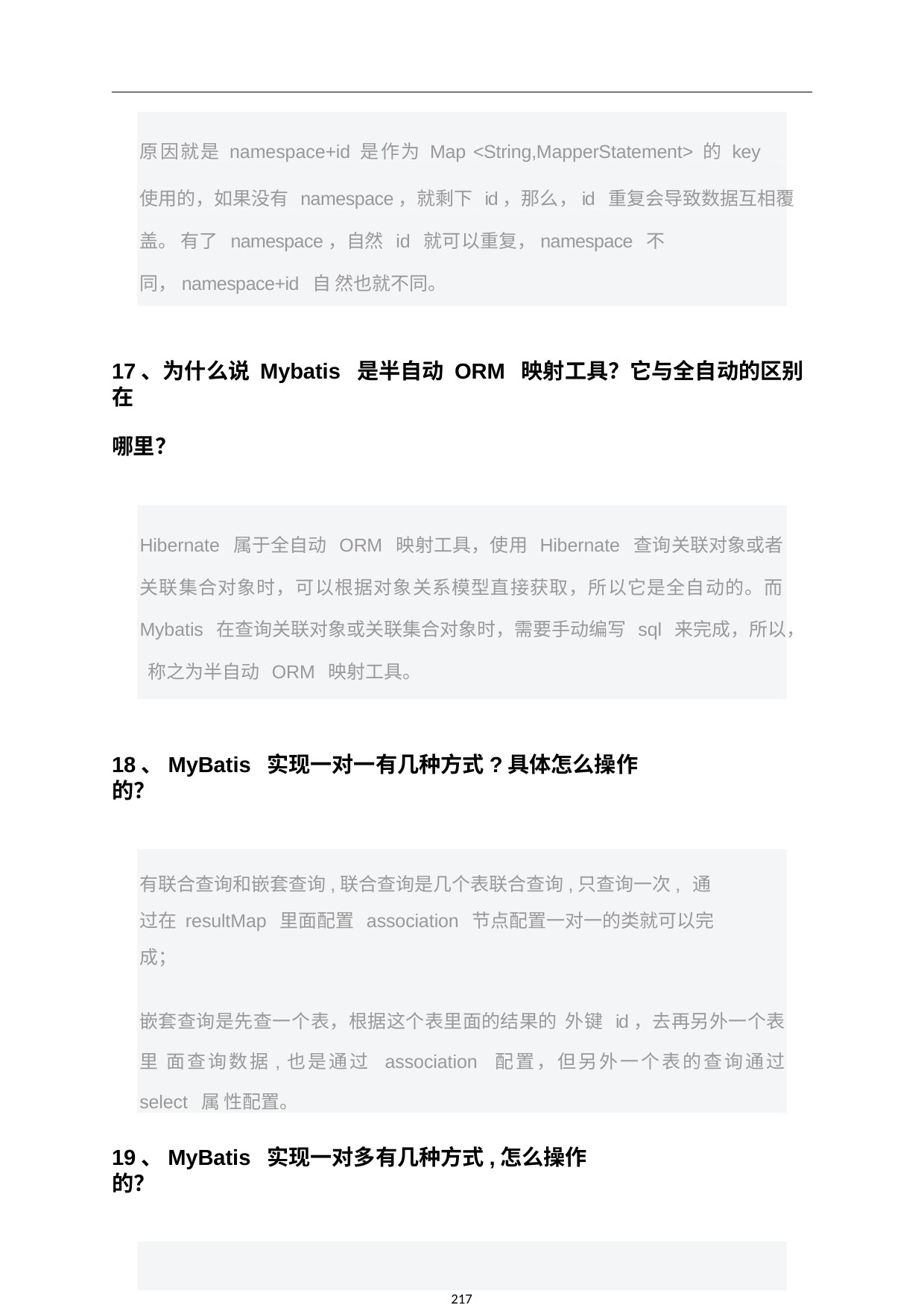

原因就是 namespace+id 是作为 Map <String,MapperStatement> 的 key
使用的，如果没有 namespace，就剩下 id，那么，id 重复会导致数据互相覆盖。 有了 namespace，自然 id 就可以重复，namespace 不同，namespace+id 自 然也就不同。

17、为什么说 Mybatis 是半自动 ORM 映射工具？它与全自动的区别在

哪里？

Hibernate 属于全自动 ORM 映射工具，使用 Hibernate 查询关联对象或者
关联集合对象时，可以根据对象关系模型直接获取，所以它是全自动的。而 Mybatis 在查询关联对象或关联集合对象时，需要手动编写 sql 来完成，所以，  称之为半自动 ORM 映射工具。

18、MyBatis 实现一对一有几种方式?具体怎么操作的？
有联合查询和嵌套查询,联合查询是几个表联合查询,只查询一次, 通过在 resultMap 里面配置 association 节点配置一对一的类就可以完成；

嵌套查询是先查一个表，根据这个表里面的结果的 外键 id，去再另外一个表里 面查询数据,也是通过 association 配置，但另外一个表的查询通过 select 属 性配置。
19、MyBatis 实现一对多有几种方式,怎么操作的？

217